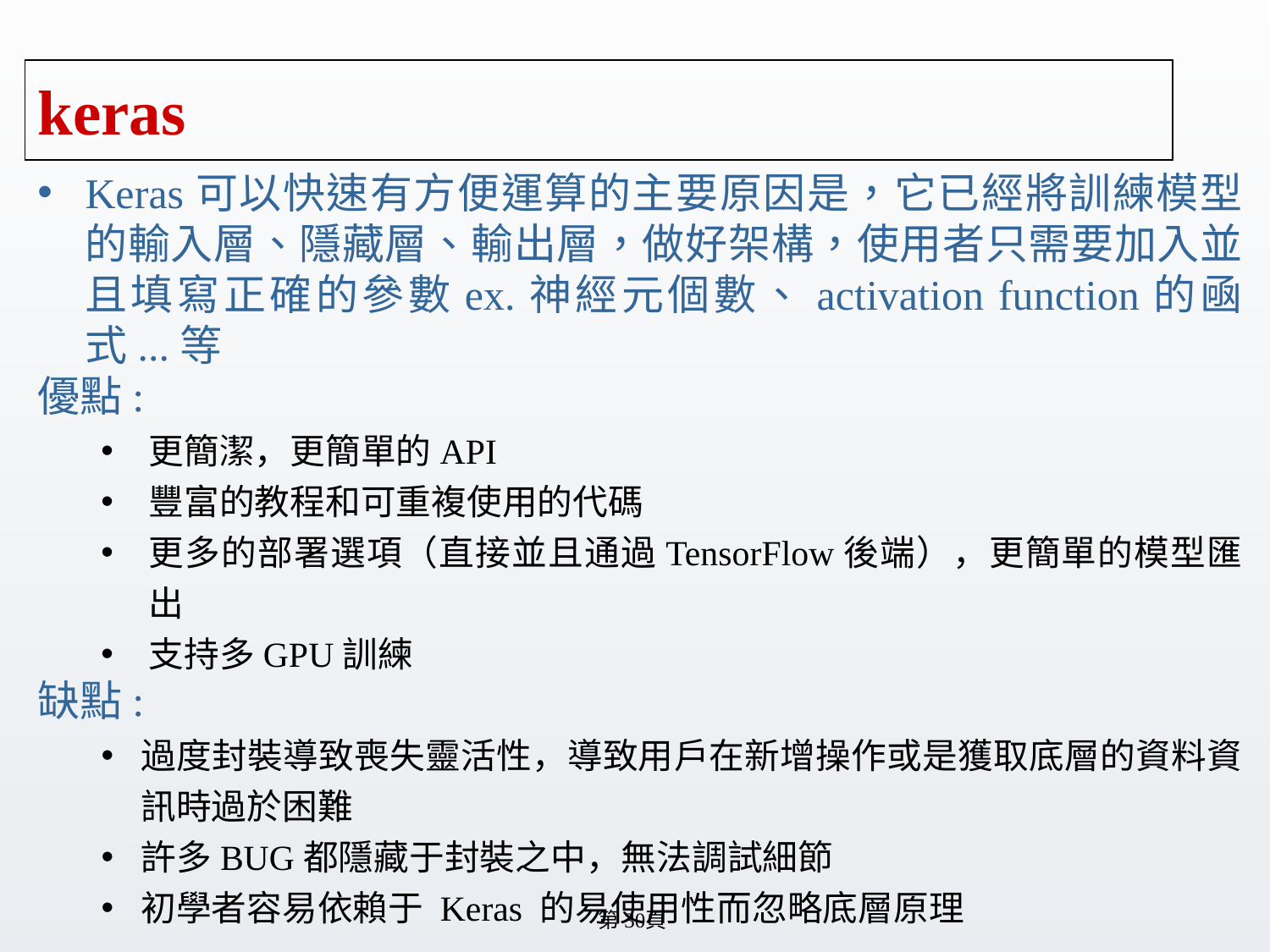

# keras
Keras可以快速有方便運算的主要原因是，它已經將訓練模型的輸入層、隱藏層、輸出層，做好架構，使用者只需要加入並且填寫正確的參數ex.神經元個數、activation function的凾式...等
優點:
更簡潔，更簡單的API
豐富的教程和可重複使用的代碼
更多的部署選項（直接並且通過TensorFlow後端），更簡單的模型匯出
支持多GPU訓練
缺點:
過度封裝導致喪失靈活性，導致用戶在新增操作或是獲取底層的資料資訊時過於困難
許多BUG都隱藏于封裝之中，無法調試細節
初學者容易依賴于 Keras 的易使用性而忽略底層原理